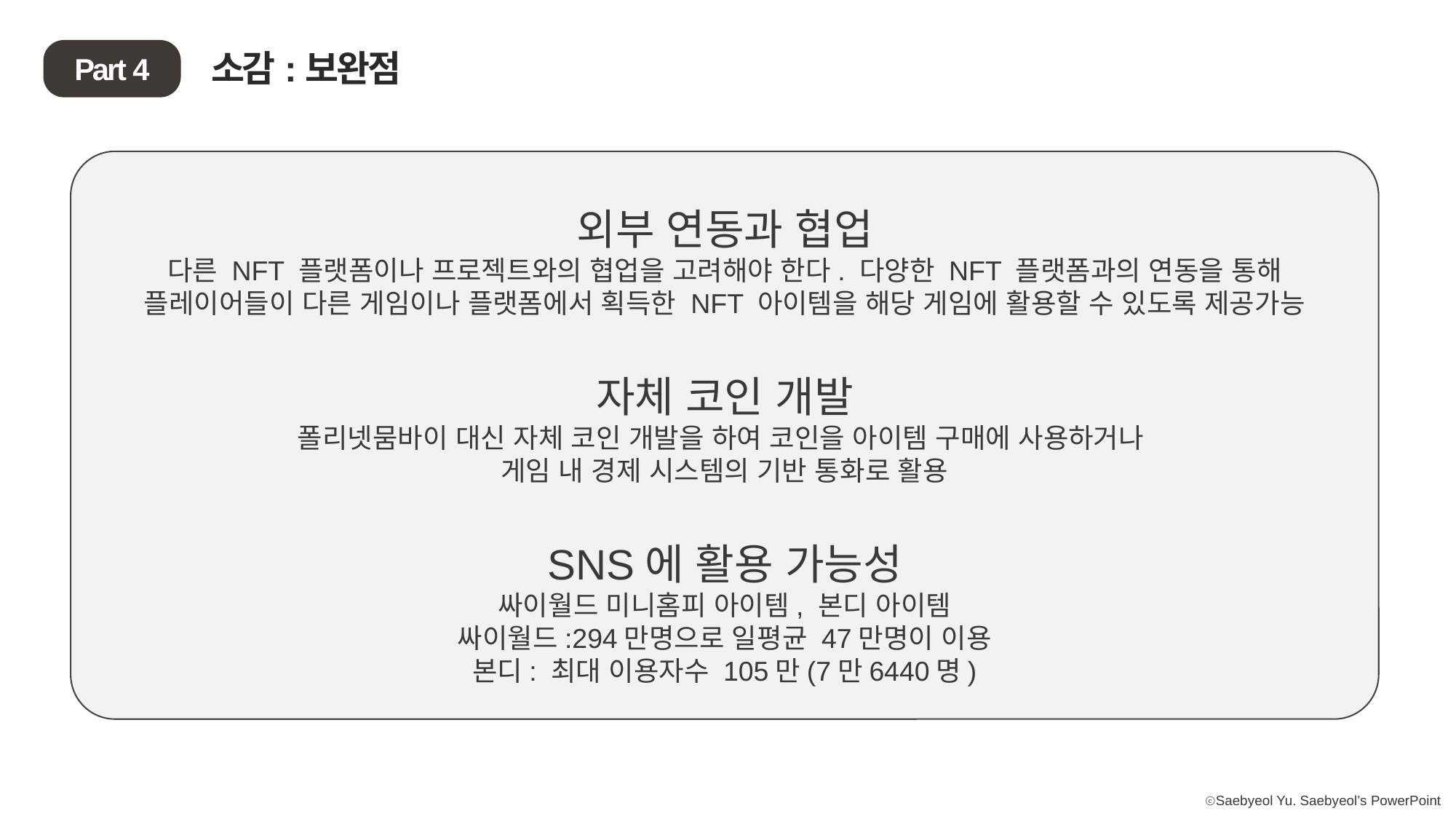

소감:보완점
Part 4
외부 연동과 협업
다른 NFT 플랫폼이나 프로젝트와의 협업을 고려해야 한다. 다양한 NFT 플랫폼과의 연동을 통해 플레이어들이 다른 게임이나 플랫폼에서 획득한 NFT 아이템을 해당 게임에 활용할 수 있도록 제공가능
자체 코인 개발
폴리넷뭄바이 대신 자체 코인 개발을 하여 코인을 아이템 구매에 사용하거나
게임 내 경제 시스템의 기반 통화로 활용
SNS에 활용 가능성
싸이월드 미니홈피 아이템, 본디 아이템
싸이월드:294만명으로 일평균 47만명이 이용
본디: 최대 이용자수 105만(7만6440명)